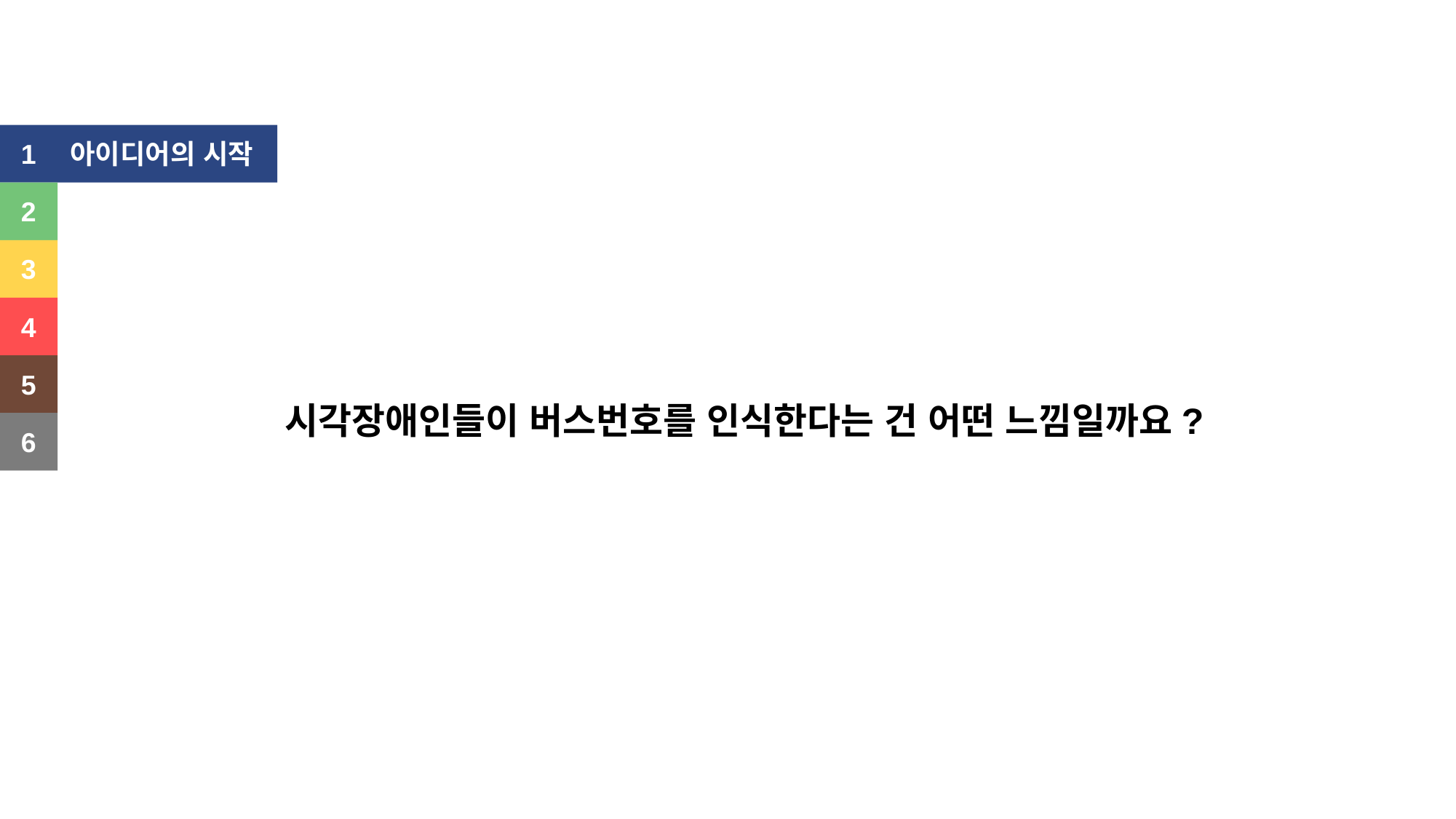

1

아이디어의 시작
1

2

3

4

5
시각장애인들이 버스번호를 인식한다는 건 어떤 느낌일까요?

6